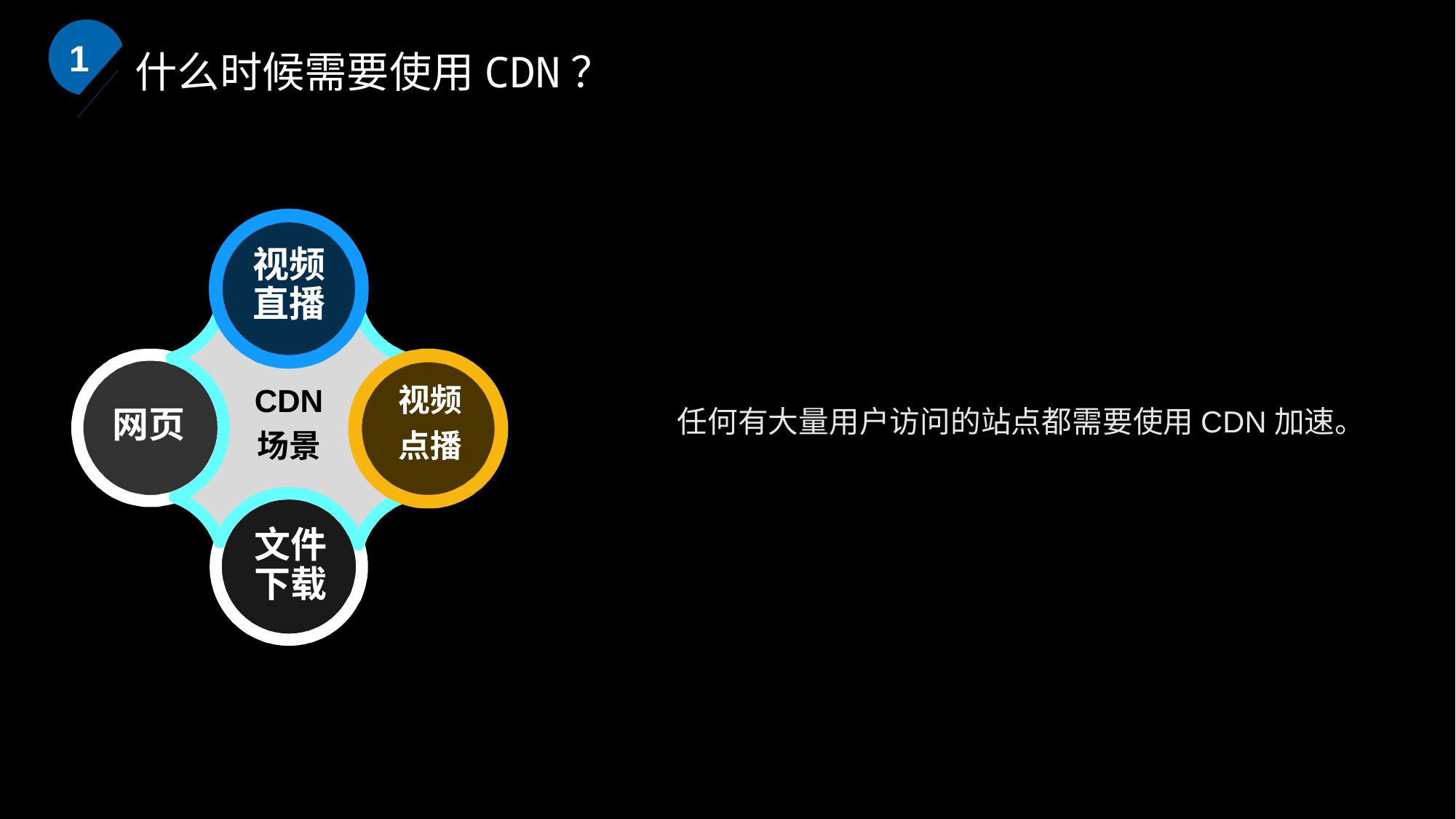

1
什么时候需要使用CDN？

视频
直播

视频
点播
CDN
场景
网页

文件
下载
任何有大量用户访问的站点都需要使用CDN加速。